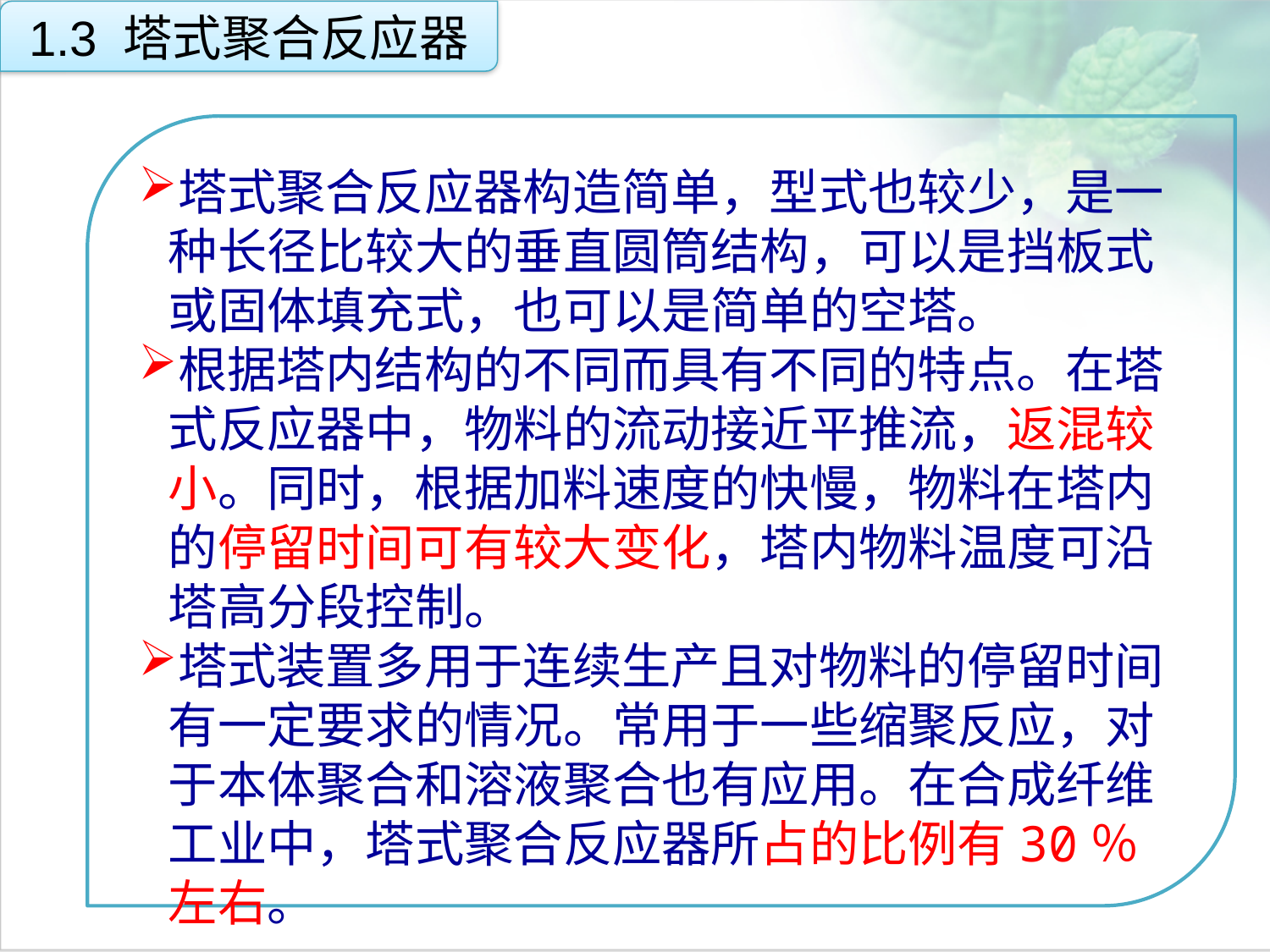

1.3 塔式聚合反应器
塔式聚合反应器构造简单，型式也较少，是一种长径比较大的垂直圆筒结构，可以是挡板式或固体填充式，也可以是简单的空塔。
根据塔内结构的不同而具有不同的特点。在塔式反应器中，物料的流动接近平推流，返混较小。同时，根据加料速度的快慢，物料在塔内的停留时间可有较大变化，塔内物料温度可沿塔高分段控制。
塔式装置多用于连续生产且对物料的停留时间有一定要求的情况。常用于一些缩聚反应，对于本体聚合和溶液聚合也有应用。在合成纤维工业中，塔式聚合反应器所占的比例有30％左右。
点击添加文本
点击添加文本
点击添加文本
点击添加文本